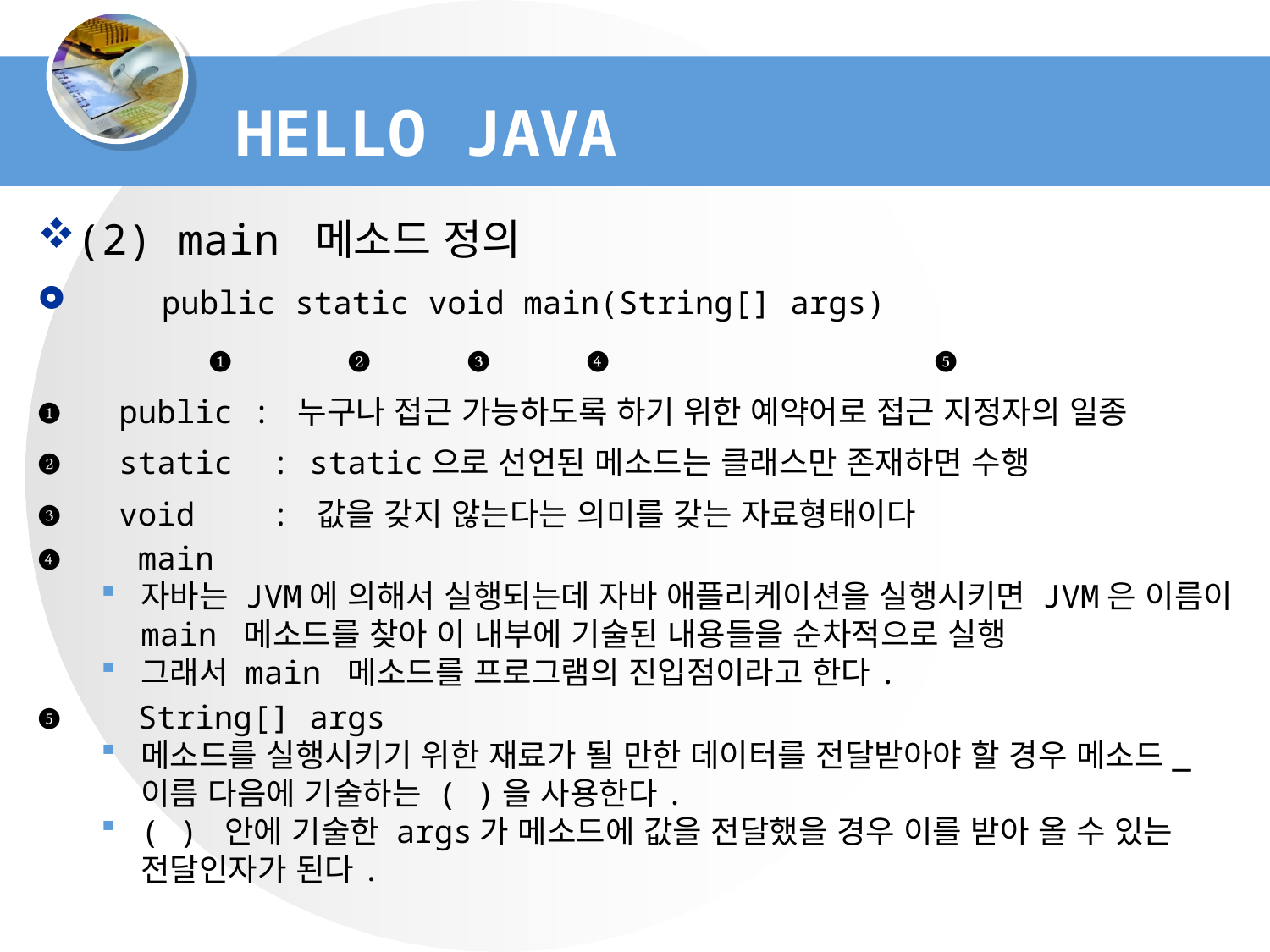

Hello Java
(2) main 메소드 정의
    public static void main(String[] args)
         ❶      ❷     ❸     ❹                 ❺
❶   public : 누구나 접근 가능하도록 하기 위한 예약어로 접근 지정자의 일종
❷   static  : static으로 선언된 메소드는 클래스만 존재하면 수행
❸   void    : 값을 갖지 않는다는 의미를 갖는 자료형태이다
❹    main
자바는 JVM에 의해서 실행되는데 자바 애플리케이션을 실행시키면 JVM은 이름이 main 메소드를 찾아 이 내부에 기술된 내용들을 순차적으로 실행
그래서 main 메소드를 프로그램의 진입점이라고 한다.
❺    String[] args
메소드를 실행시키기 위한 재료가 될 만한 데이터를 전달받아야 할 경우 메소드_이름 다음에 기술하는 ( )을 사용한다.
( ) 안에 기술한 args가 메소드에 값을 전달했을 경우 이를 받아 올 수 있는 전달인자가 된다.